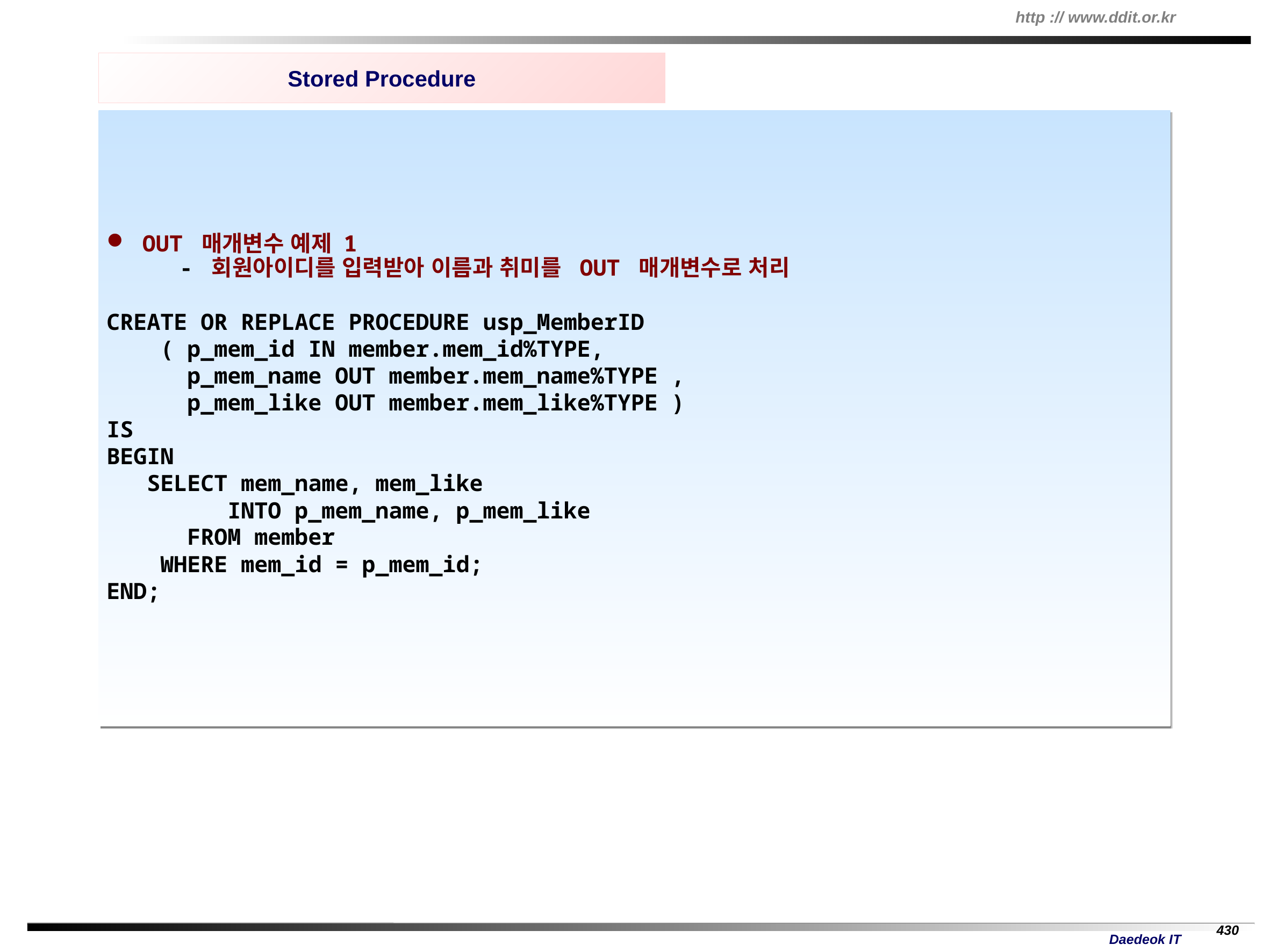

Stored Procedure
 OUT 매개변수 예제 1
    - 회원아이디를 입력받아 이름과 취미를  OUT 매개변수로 처리

CREATE OR REPLACE PROCEDURE usp_MemberID
    ( p_mem_id IN member.mem_id%TYPE,
      p_mem_name OUT member.mem_name%TYPE ,
      p_mem_like OUT member.mem_like%TYPE )
IS
BEGIN
   SELECT mem_name, mem_like
         INTO p_mem_name, p_mem_like
      FROM member
    WHERE mem_id = p_mem_id;
END;